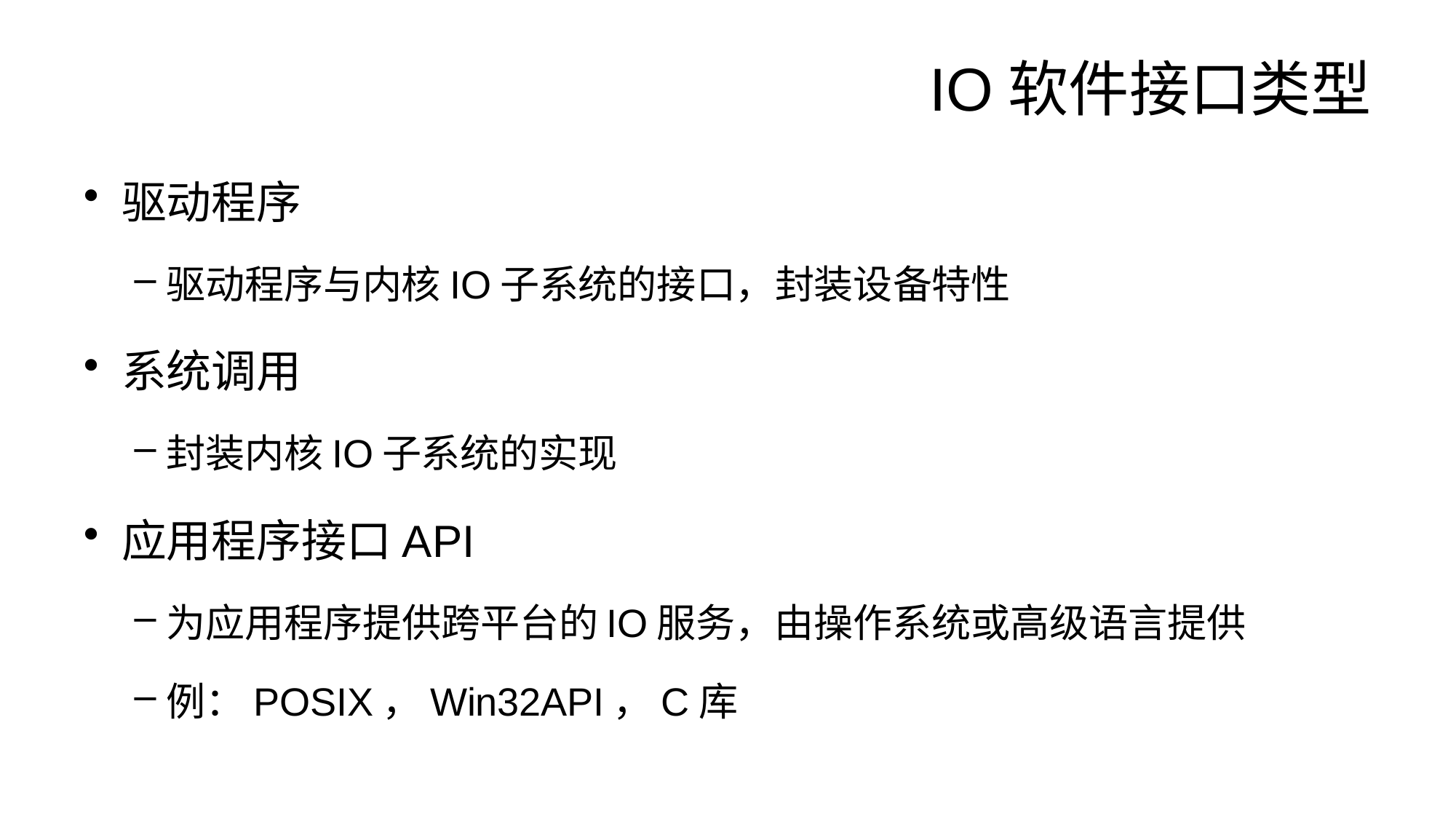

# IO软件接口类型
驱动程序
驱动程序与内核IO子系统的接口，封装设备特性
系统调用
封装内核IO子系统的实现
应用程序接口API
为应用程序提供跨平台的IO服务，由操作系统或高级语言提供
例：POSIX，Win32API，C库